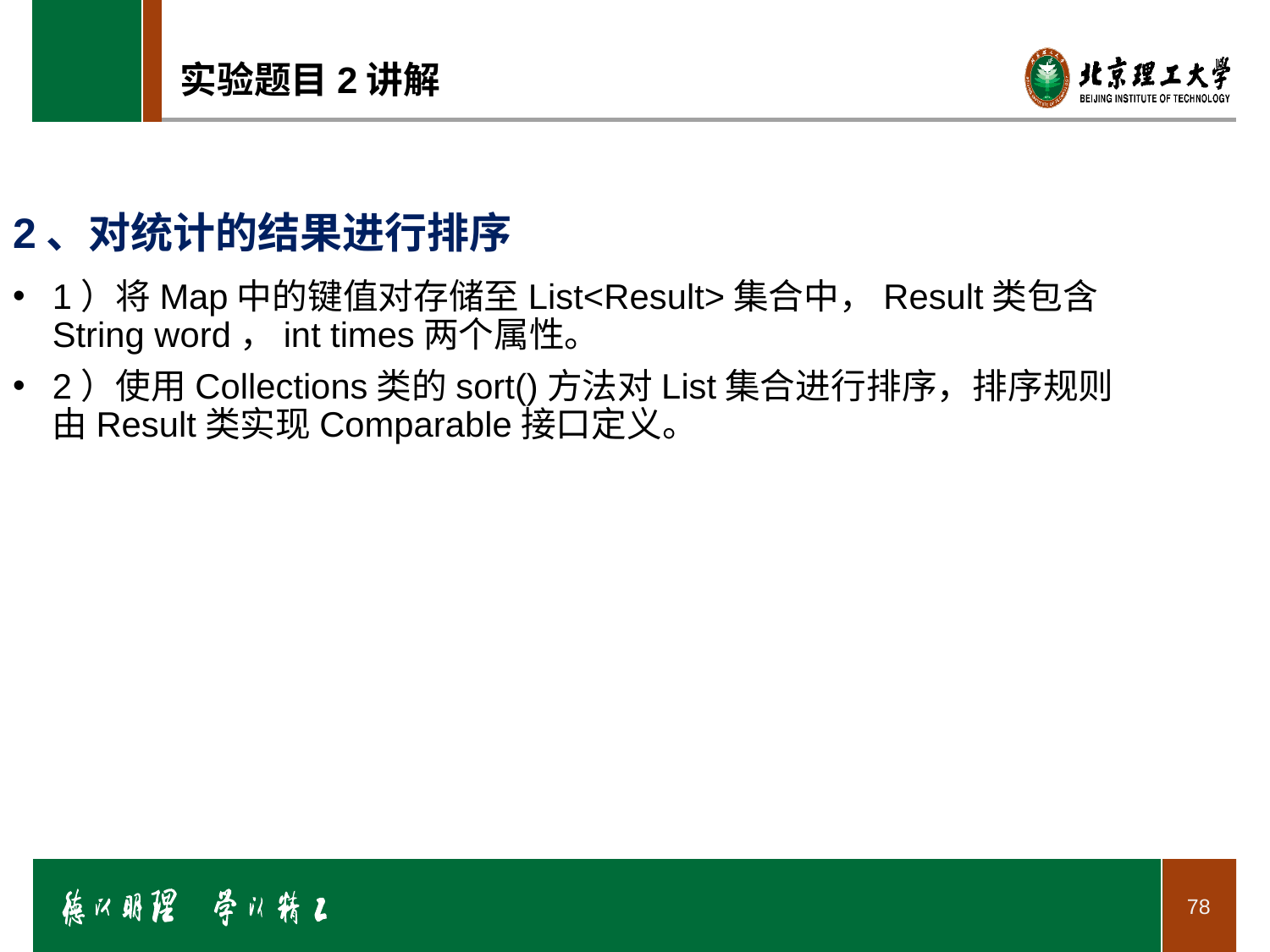

# 实验题目2讲解
2、对统计的结果进行排序
1）将Map中的键值对存储至List<Result>集合中，Result类包含String word，int times两个属性。
2）使用Collections类的sort()方法对List集合进行排序，排序规则由Result类实现Comparable接口定义。